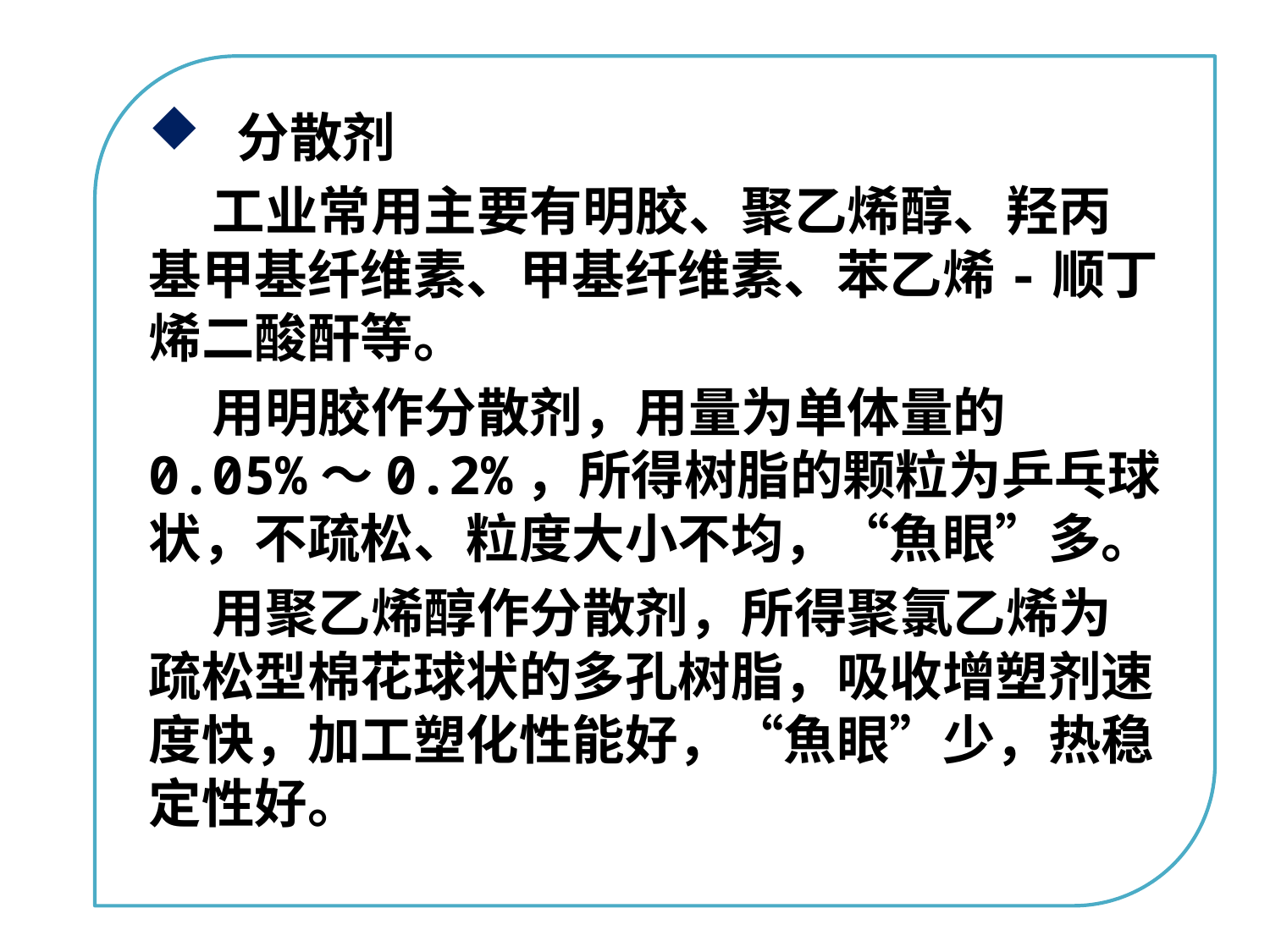

分散剂
工业常用主要有明胶、聚乙烯醇、羟丙基甲基纤维素、甲基纤维素、苯乙烯-顺丁烯二酸酐等。
用明胶作分散剂，用量为单体量的0.05%～0.2%，所得树脂的颗粒为乒乓球状，不疏松、粒度大小不均，“魚眼”多。
用聚乙烯醇作分散剂，所得聚氯乙烯为疏松型棉花球状的多孔树脂，吸收增塑剂速度快，加工塑化性能好，“魚眼”少，热稳定性好。
点击添加文本
点击添加文本
点击添加文本
点击添加文本